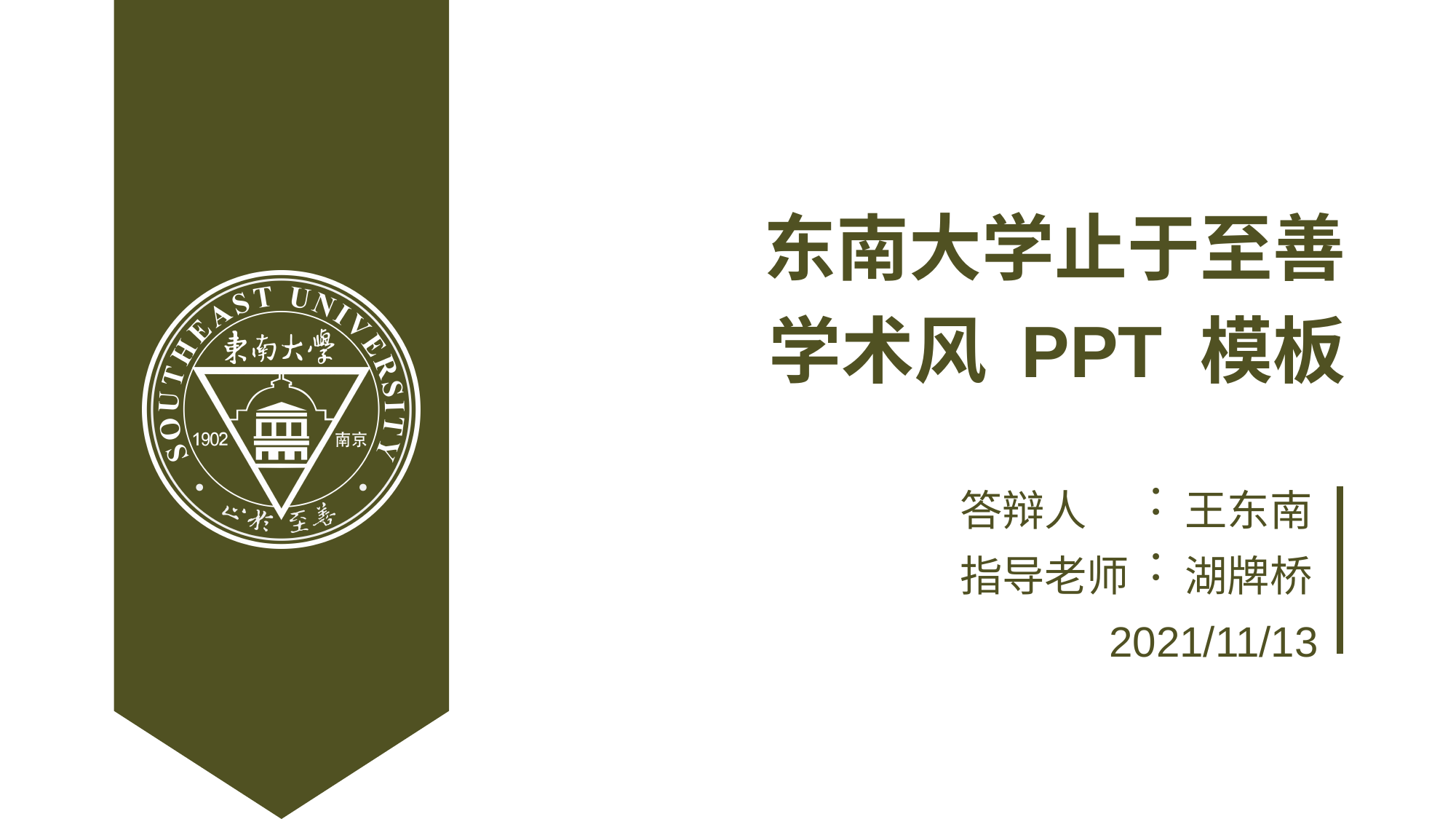

东南大学止于至善
学术风 PPT 模板
答辩人
王东南
：
指导老师
湖牌桥
：
2021/11/13